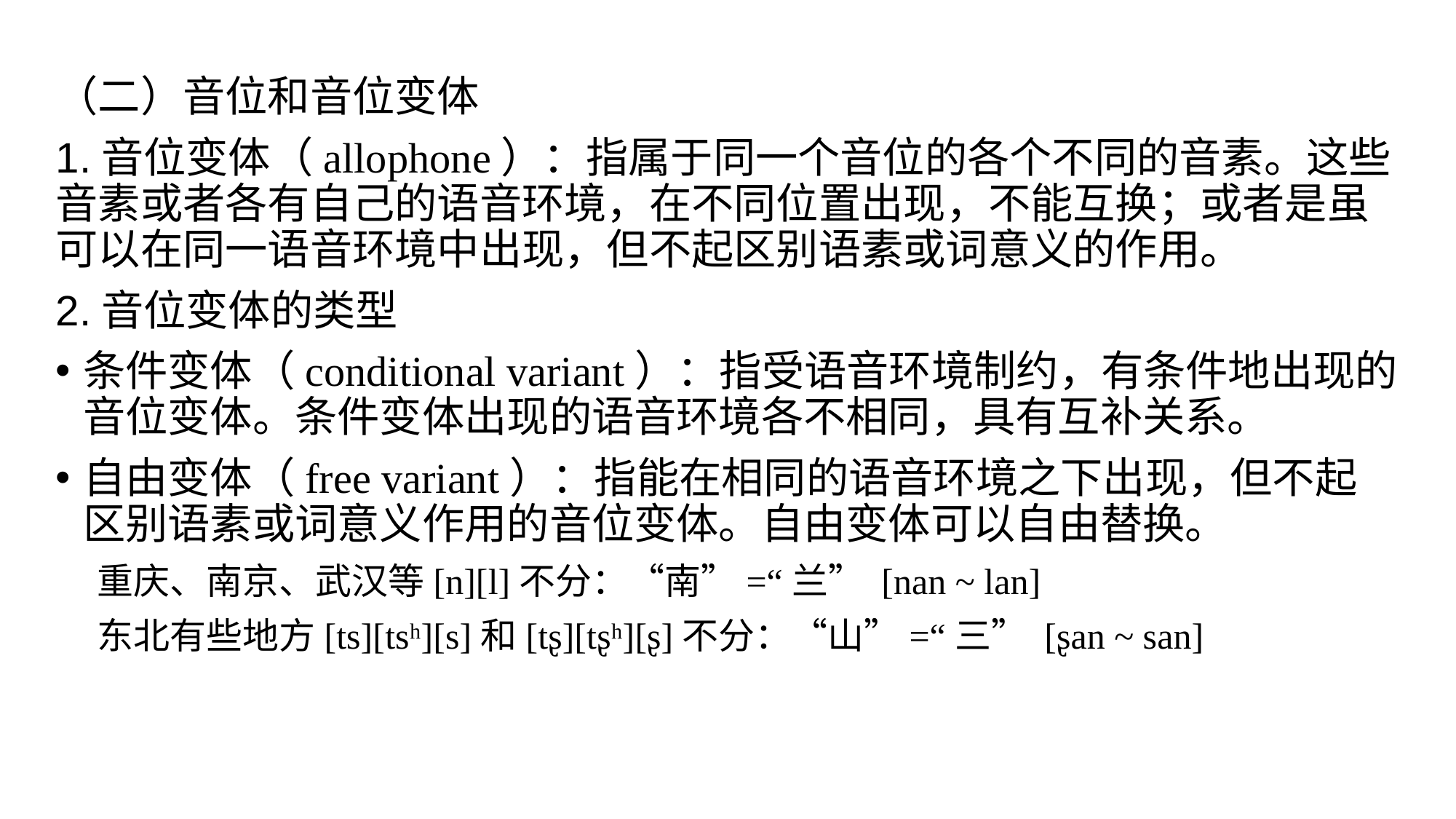

（二）音位和音位变体
1.音位变体（allophone）：指属于同一个音位的各个不同的音素。这些音素或者各有自己的语音环境，在不同位置出现，不能互换；或者是虽可以在同一语音环境中出现，但不起区别语素或词意义的作用。
2.音位变体的类型
条件变体（conditional variant）：指受语音环境制约，有条件地出现的音位变体。条件变体出现的语音环境各不相同，具有互补关系。
自由变体（free variant）：指能在相同的语音环境之下出现，但不起区别语素或词意义作用的音位变体。自由变体可以自由替换。
    重庆、南京、武汉等[n][l]不分：“南”=“兰” [nan ~ lan]
    东北有些地方[ts][tsʰ][s]和[tʂ][tʂʰ][ʂ]不分：“山”=“三” [ʂan ~ san]